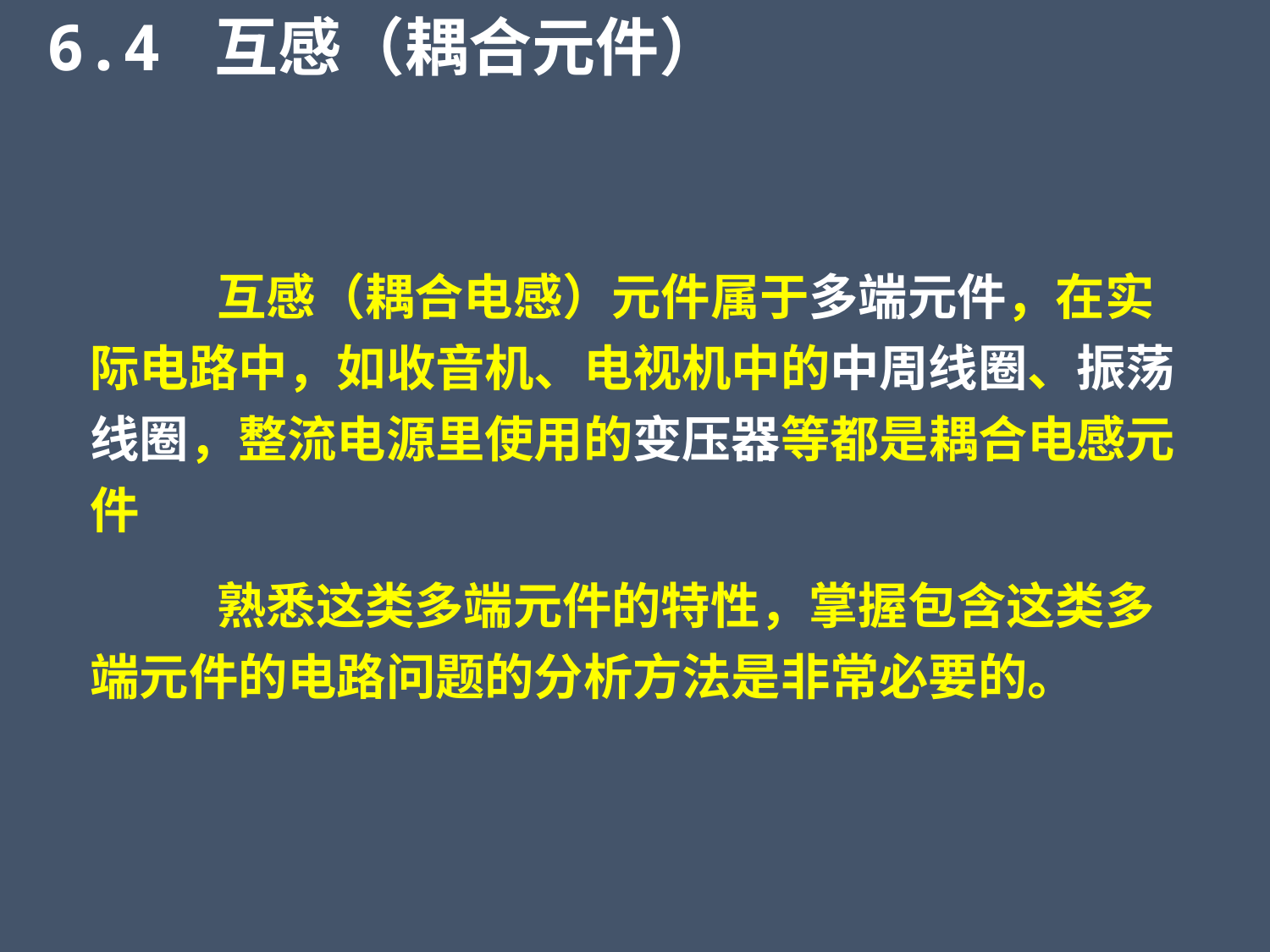

6.4 互感（耦合元件）
    	互感（耦合电感）元件属于多端元件，在实际电路中，如收音机、电视机中的中周线圈、振荡线圈，整流电源里使用的变压器等都是耦合电感元件
	熟悉这类多端元件的特性，掌握包含这类多端元件的电路问题的分析方法是非常必要的。